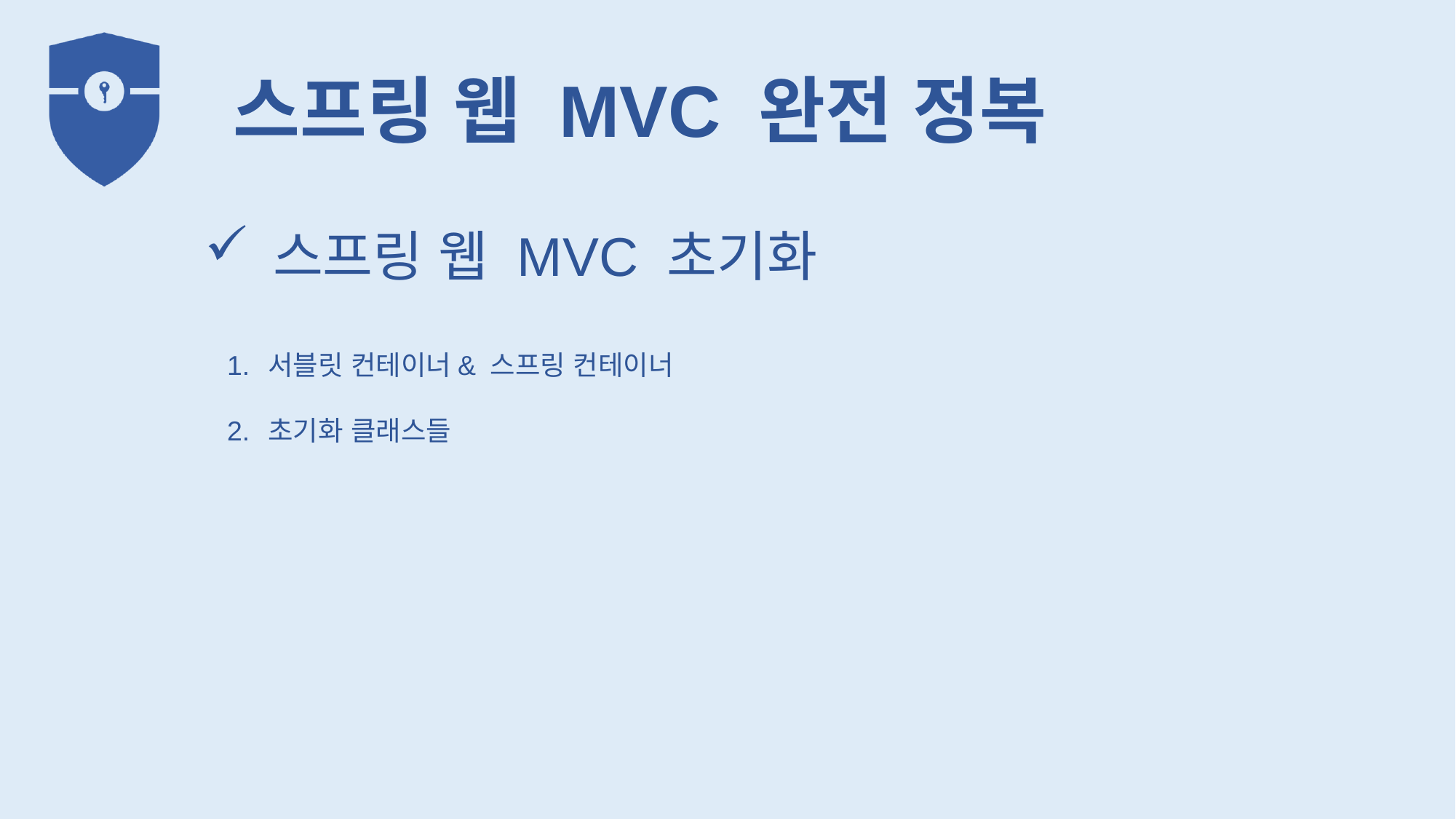

스프링 웹 MVC 초기화
서블릿 컨테이너& 스프링 컨테이너
초기화 클래스들